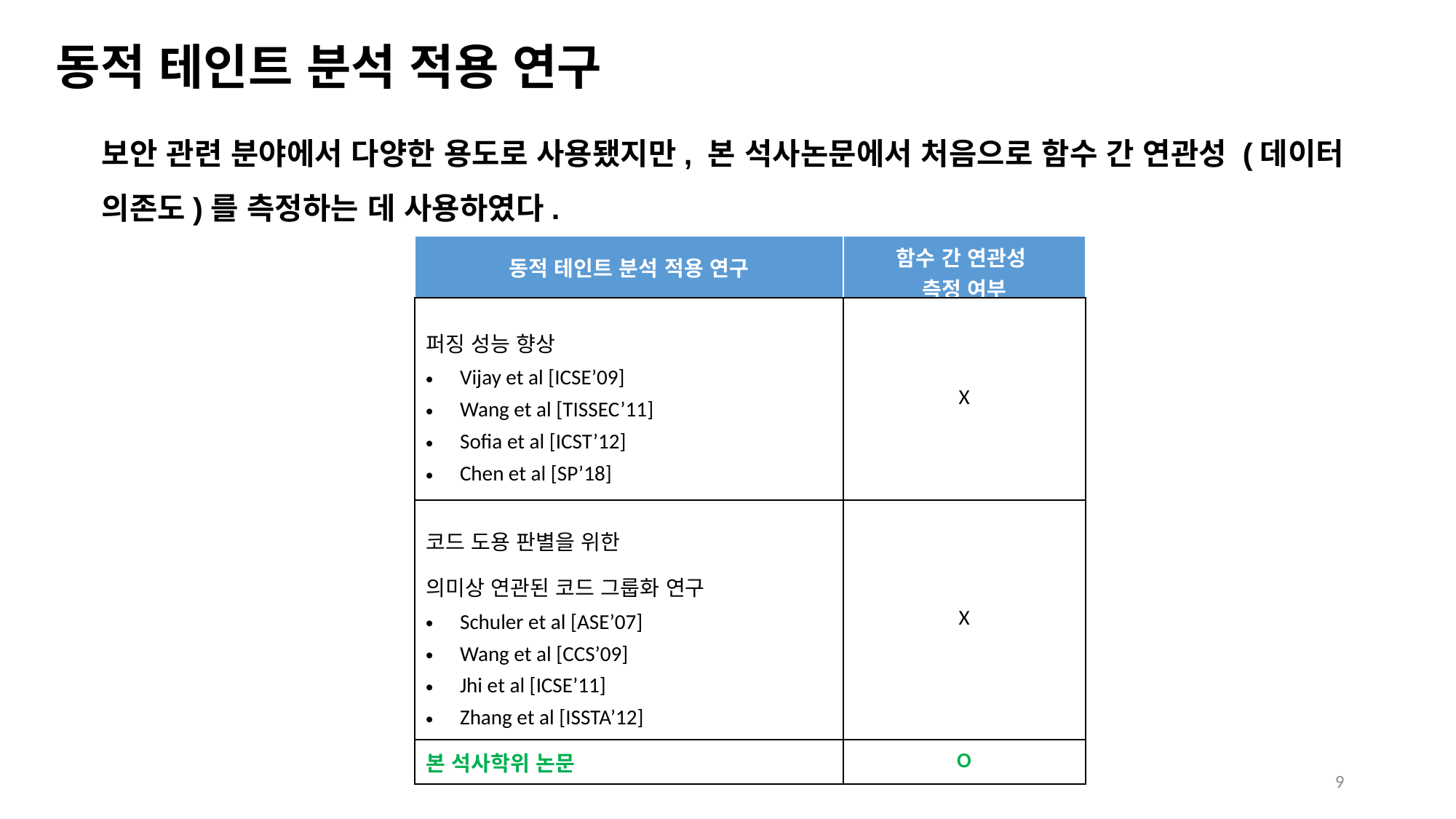

동적 테인트 분석 적용 연구
보안 관련 분야에서 다양한 용도로 사용됐지만, 본 석사논문에서 처음으로 함수 간 연관성 (데이터 의존도)를 측정하는 데 사용하였다.
| 동적 테인트 분석 적용 연구 | 함수 간 연관성 측정 여부 |
| --- | --- |
| 퍼징 성능 향상 Vijay et al [ICSE’09] Wang et al [TISSEC’11] Sofia et al [ICST’12] Chen et al [SP’18] | X |
| 코드 도용 판별을 위한 의미상 연관된 코드 그룹화 연구 Schuler et al [ASE’07] Wang et al [CCS’09] Jhi et al [ICSE’11] Zhang et al [ISSTA’12] | X |
| 본 석사학위 논문 | O |
9